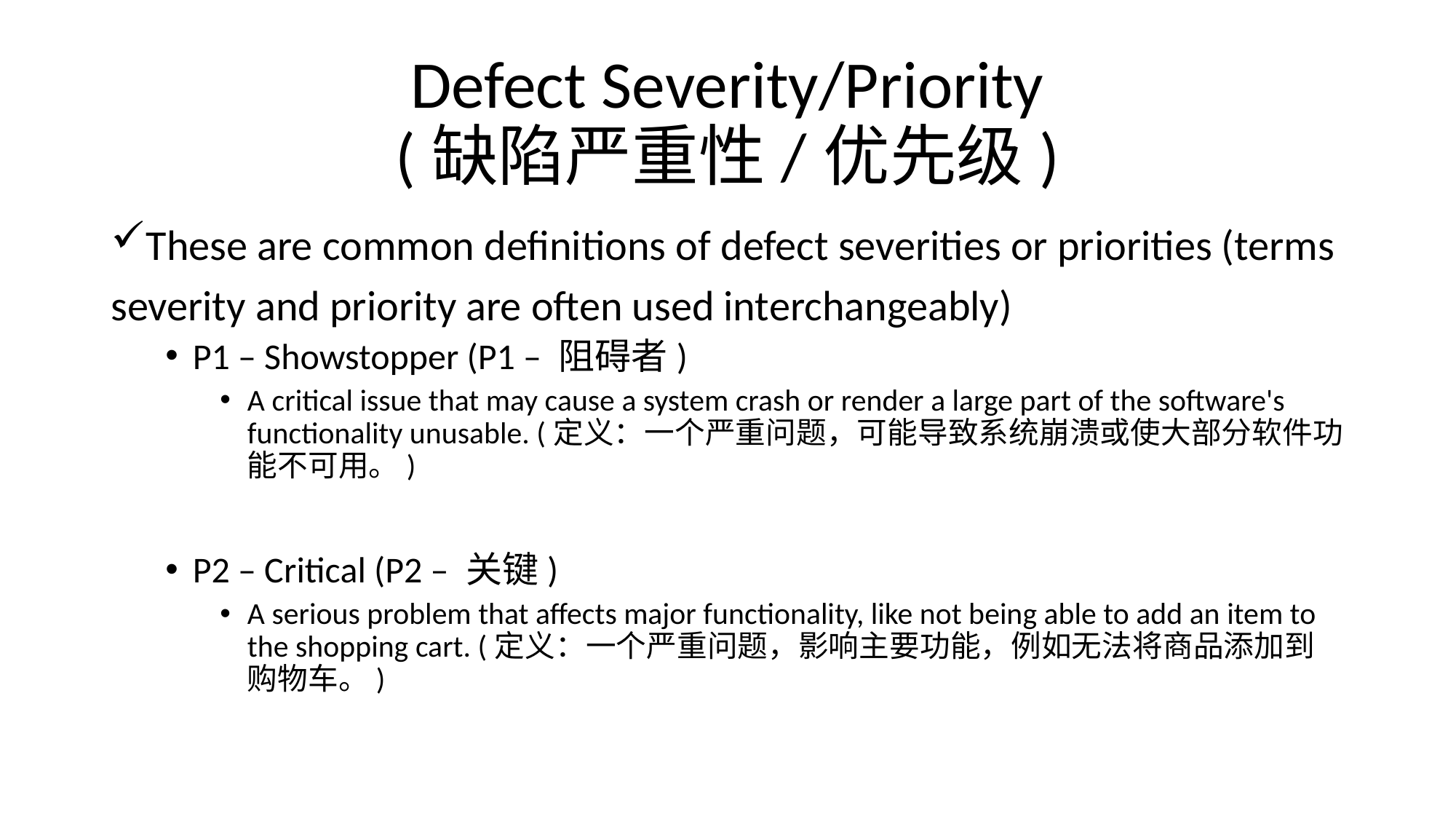

# Defect Severity/Priority (缺陷严重性/优先级)
These are common definitions of defect severities or priorities (terms
severity and priority are often used interchangeably)
P1 – Showstopper (P1 – 阻碍者)
A critical issue that may cause a system crash or render a large part of the software's functionality unusable. (定义：一个严重问题，可能导致系统崩溃或使大部分软件功能不可用。)

P2 – Critical (P2 – 关键)
A serious problem that affects major functionality, like not being able to add an item to the shopping cart. (定义：一个严重问题，影响主要功能，例如无法将商品添加到购物车。)